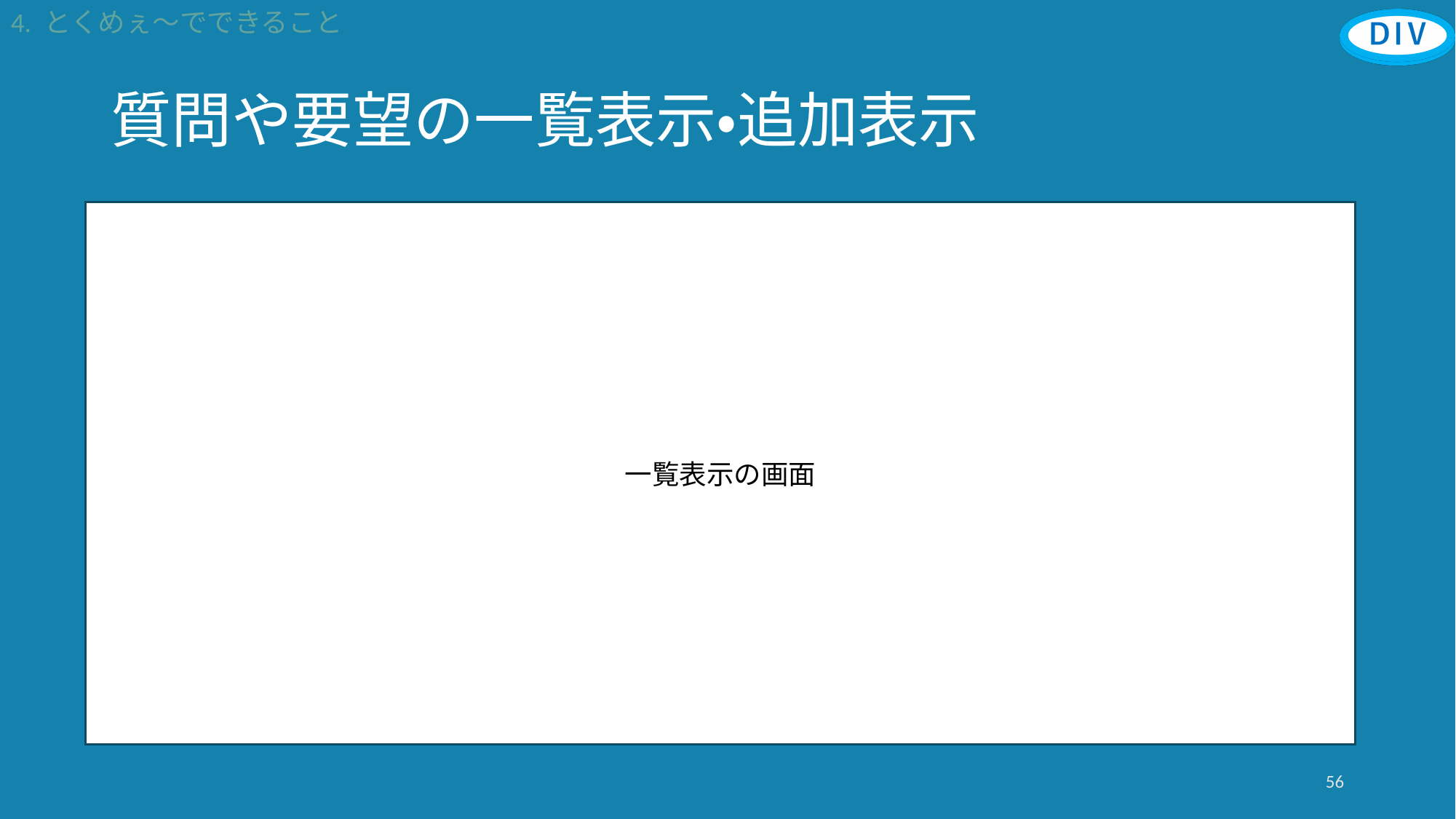

4. とくめぇ～でできること
# 質問や要望の一覧表示・追加表示
一覧表示の画面
56